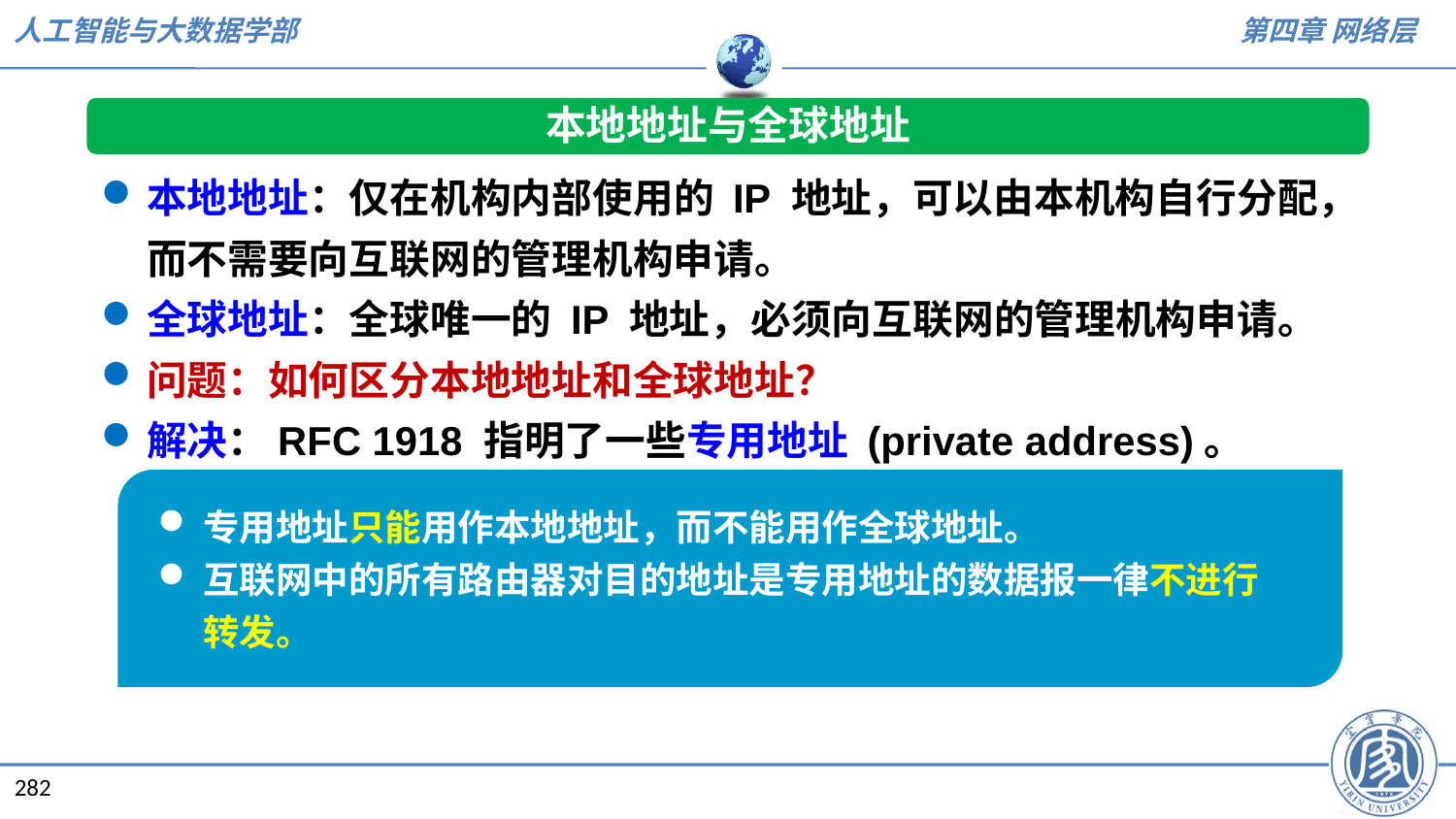

本地地址与全球地址

本地地址：仅在机构内部使用的 IP 地址，可以由本机构自行分配，而不需要向互联网的管理机构申请。
全球地址：全球唯一的 IP 地址，必须向互联网的管理机构申请。
问题：如何区分本地地址和全球地址？
解决：RFC 1918 指明了一些专用地址 (private address)。

专用地址只能用作本地地址，而不能用作全球地址。
互联网中的所有路由器对目的地址是专用地址的数据报一律不进行转发。
282